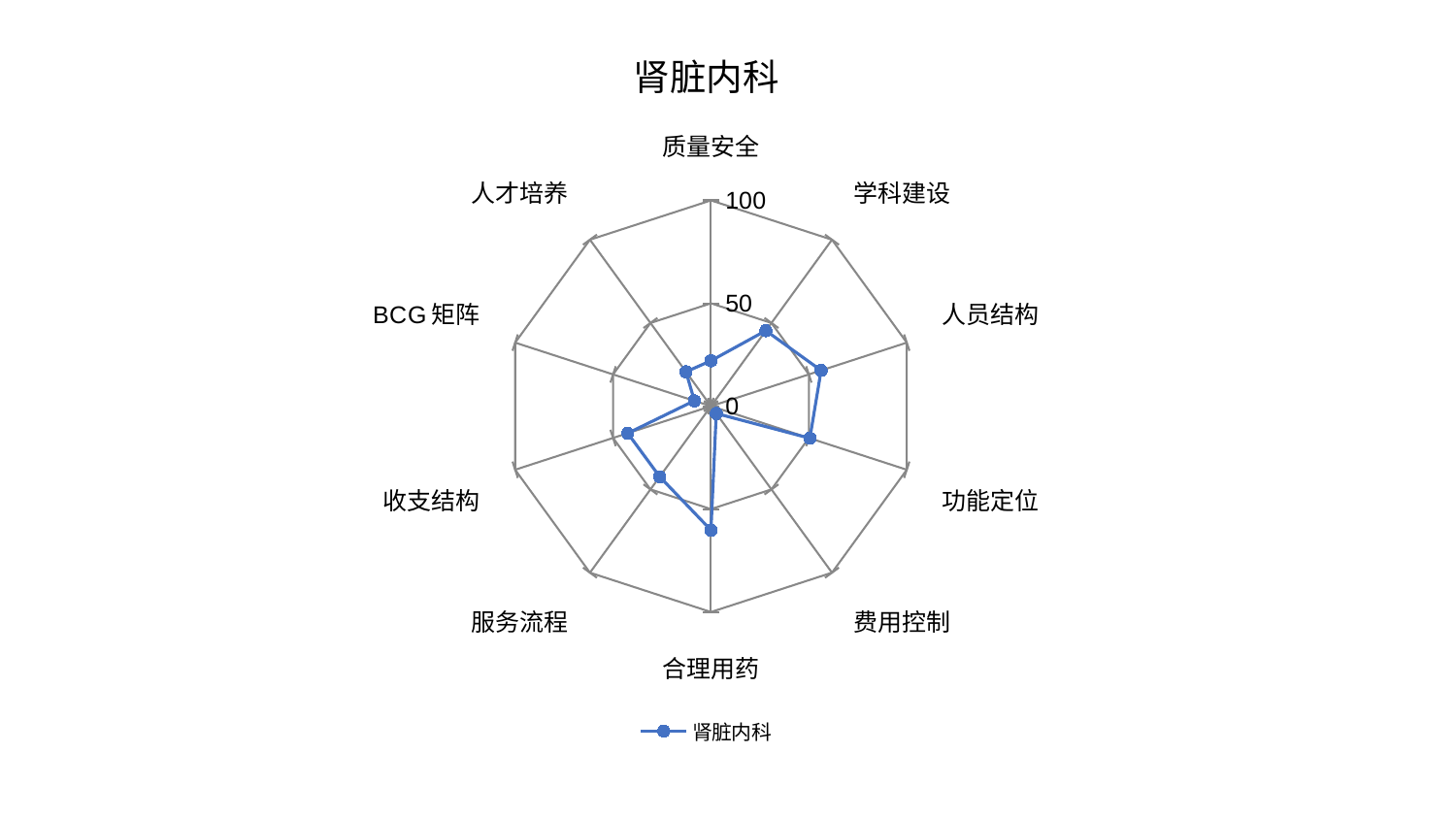

### Chart: 肾脏内科

| Category | 肾脏内科 |
|---|---|
| 质量安全 | 22.07684231385391 |
| 学科建设 | 45.355083503524114 |
| 人员结构 | 56.2457581778681 |
| 功能定位 | 50.51799137981795 |
| 费用控制 | 4.396791649898912 |
| 合理用药 | 60.23074437603978 |
| 服务流程 | 42.382475684564625 |
| 收支结构 | 42.52820695464319 |
| BCG矩阵 | 8.478267828741947 |
| 人才培养 | 20.674816416062296 |
128